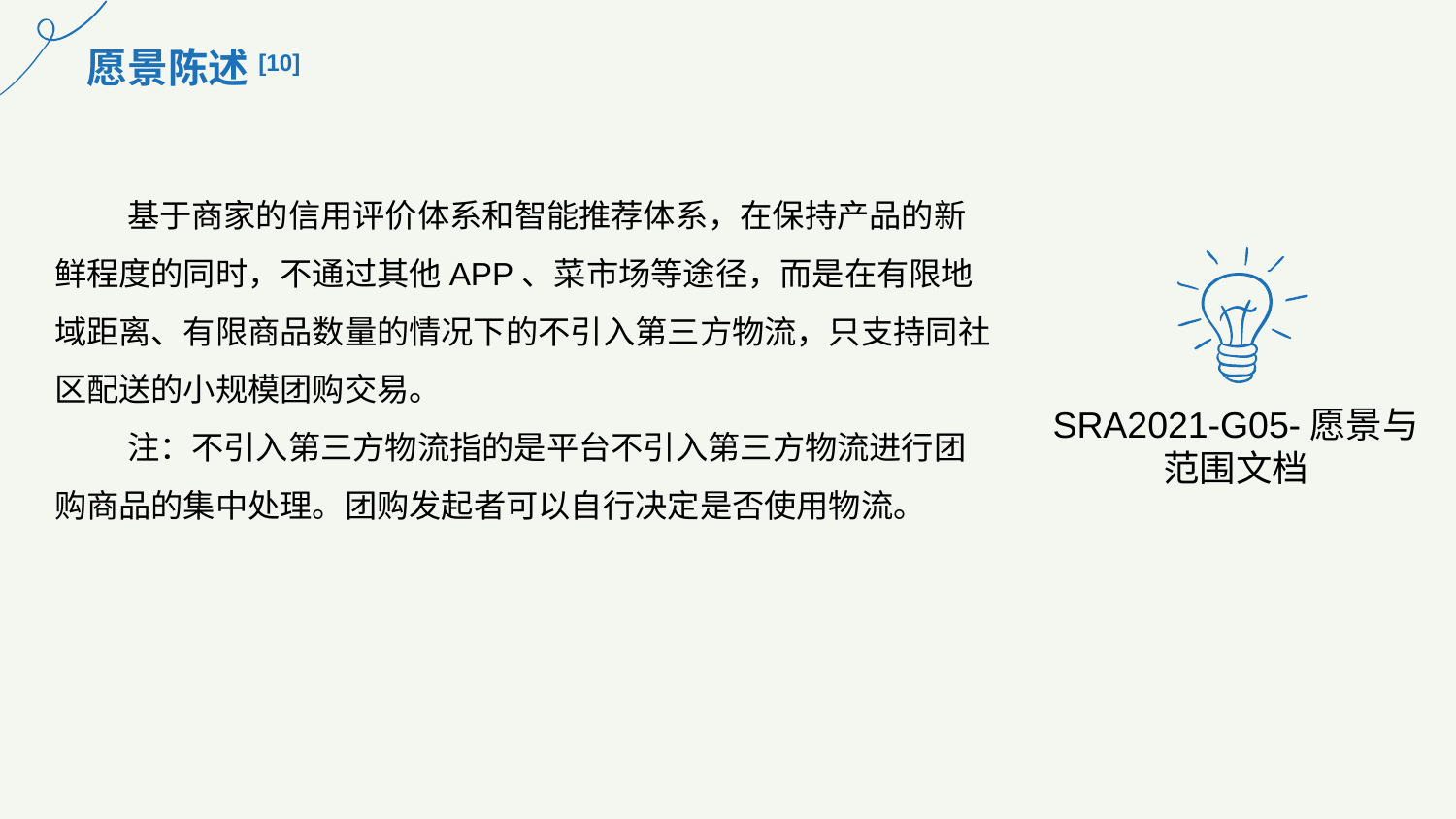

愿景陈述[10]
基于商家的信用评价体系和智能推荐体系，在保持产品的新鲜程度的同时，不通过其他APP、菜市场等途径，而是在有限地域距离、有限商品数量的情况下的不引入第三方物流，只支持同社区配送的小规模团购交易。
注：不引入第三方物流指的是平台不引入第三方物流进行团购商品的集中处理。团购发起者可以自行决定是否使用物流。

SRA2021-G05-愿景与范围文档